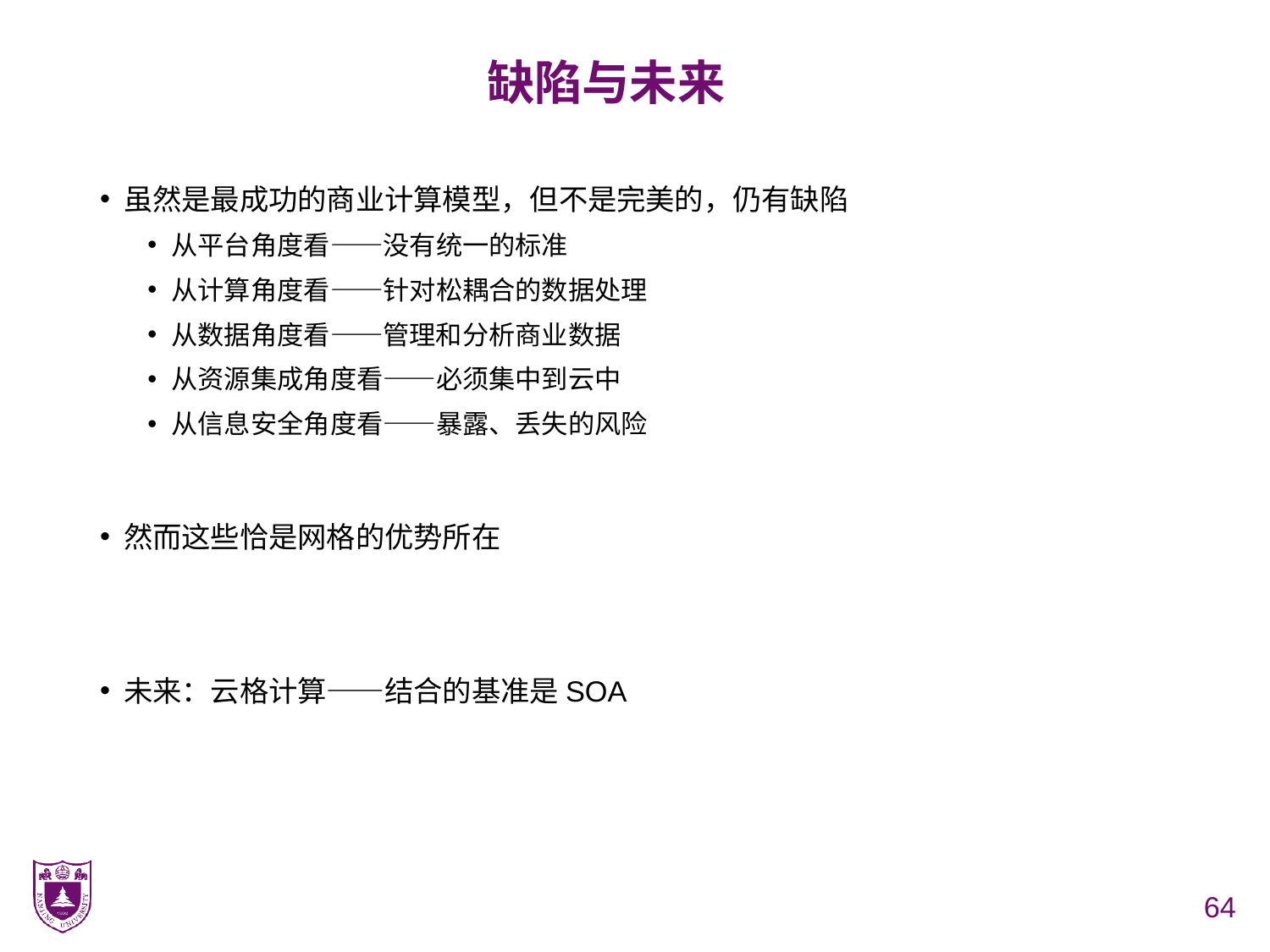

# 缺陷与未来
虽然是最成功的商业计算模型，但不是完美的，仍有缺陷
从平台角度看——没有统一的标准
从计算角度看——针对松耦合的数据处理
从数据角度看——管理和分析商业数据
从资源集成角度看——必须集中到云中
从信息安全角度看——暴露、丢失的风险

然而这些恰是网格的优势所在

未来：云格计算——结合的基准是SOA
64